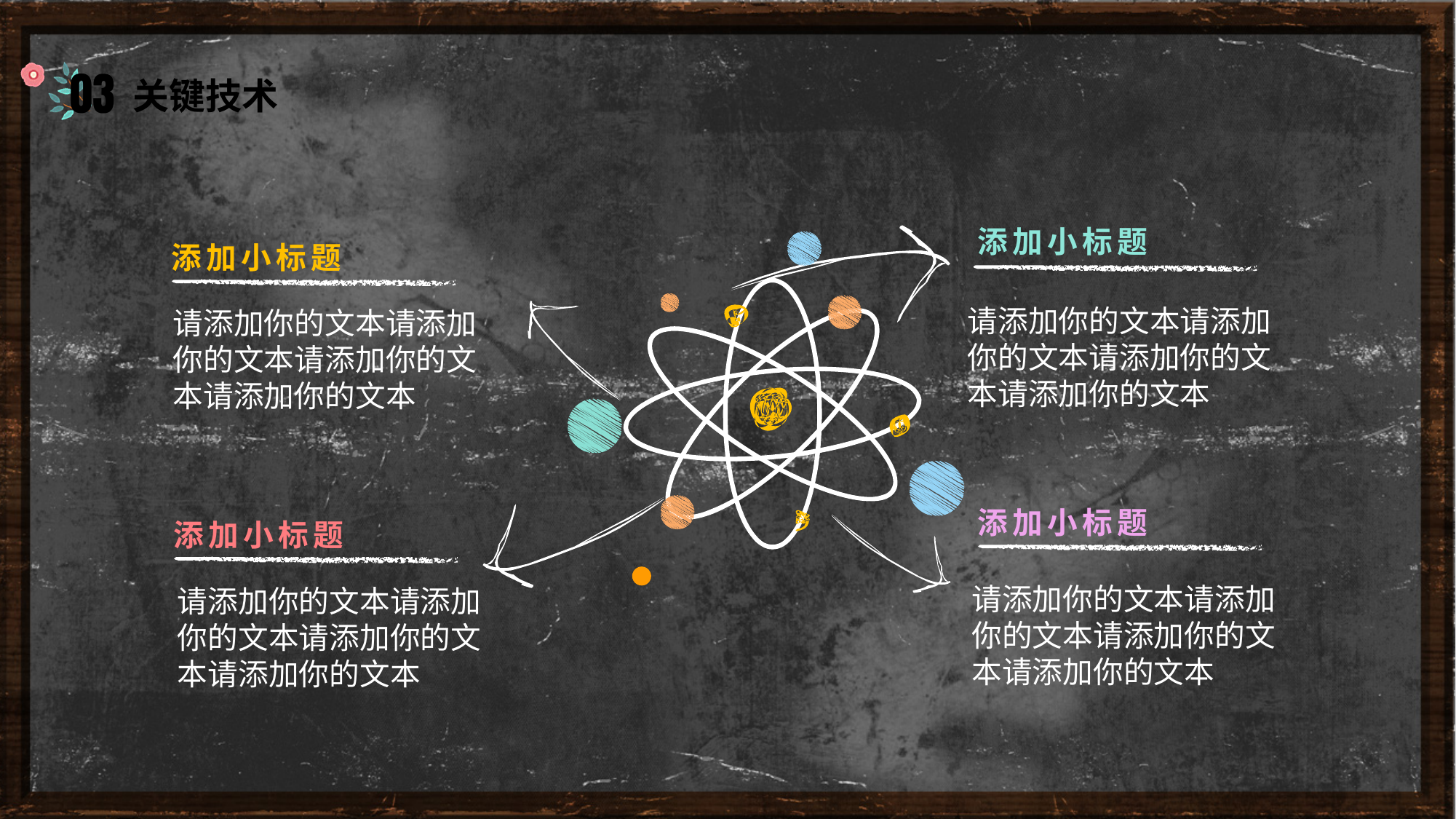

03
关键技术

添加小标题

请添加你的文本请添加你的文本请添加你的文本请添加你的文本

添加小标题

请添加你的文本请添加你的文本请添加你的文本请添加你的文本

添加小标题

请添加你的文本请添加你的文本请添加你的文本请添加你的文本

添加小标题

请添加你的文本请添加你的文本请添加你的文本请添加你的文本